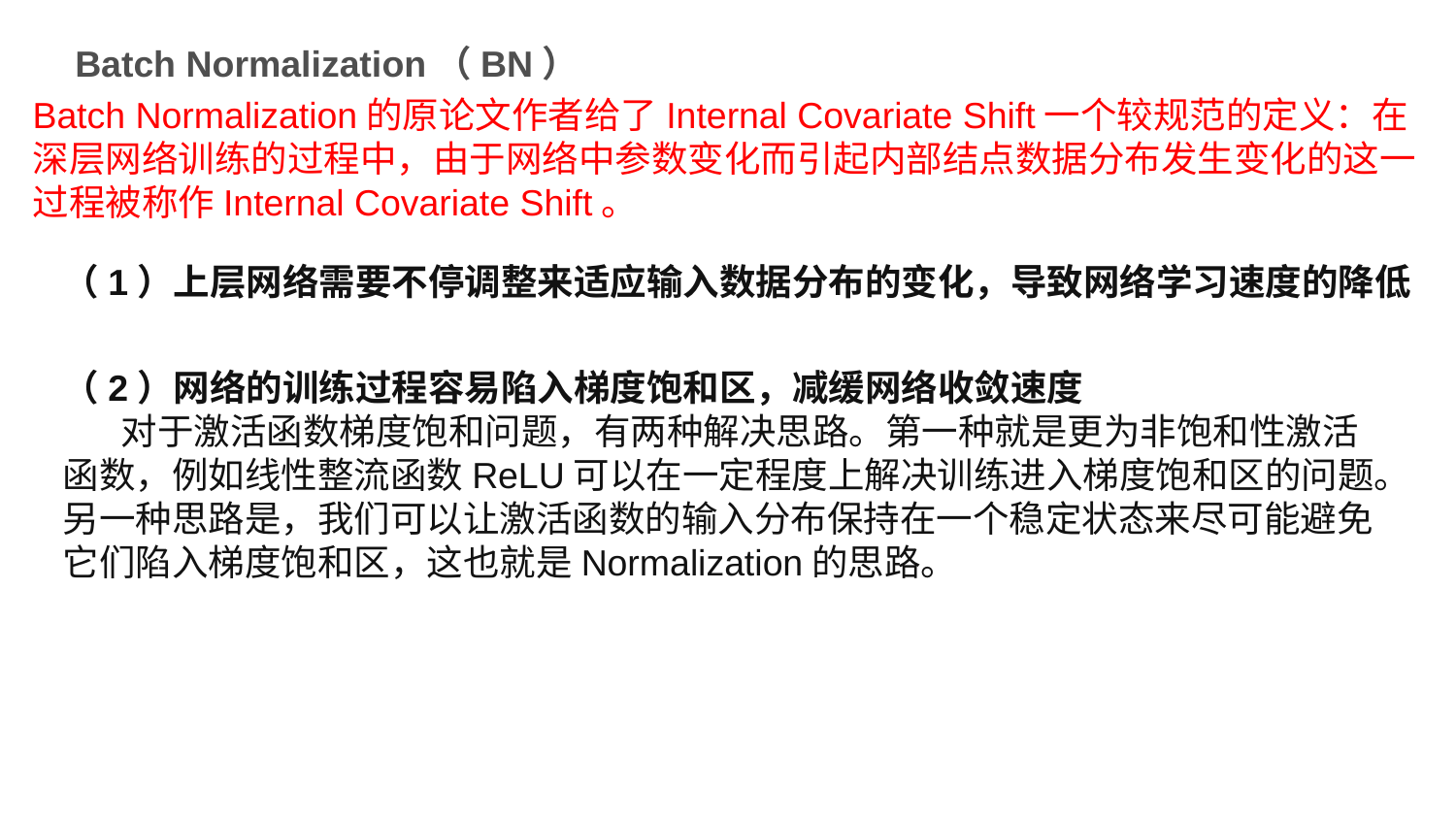

Batch Normalization（BN）
Batch Normalization的原论文作者给了Internal Covariate Shift一个较规范的定义：在深层网络训练的过程中，由于网络中参数变化而引起内部结点数据分布发生变化的这一过程被称作Internal Covariate Shift。
（1）上层网络需要不停调整来适应输入数据分布的变化，导致网络学习速度的降低
（2）网络的训练过程容易陷入梯度饱和区，减缓网络收敛速度
      对于激活函数梯度饱和问题，有两种解决思路。第一种就是更为非饱和性激活函数，例如线性整流函数ReLU可以在一定程度上解决训练进入梯度饱和区的问题。另一种思路是，我们可以让激活函数的输入分布保持在一个稳定状态来尽可能避免它们陷入梯度饱和区，这也就是Normalization的思路。